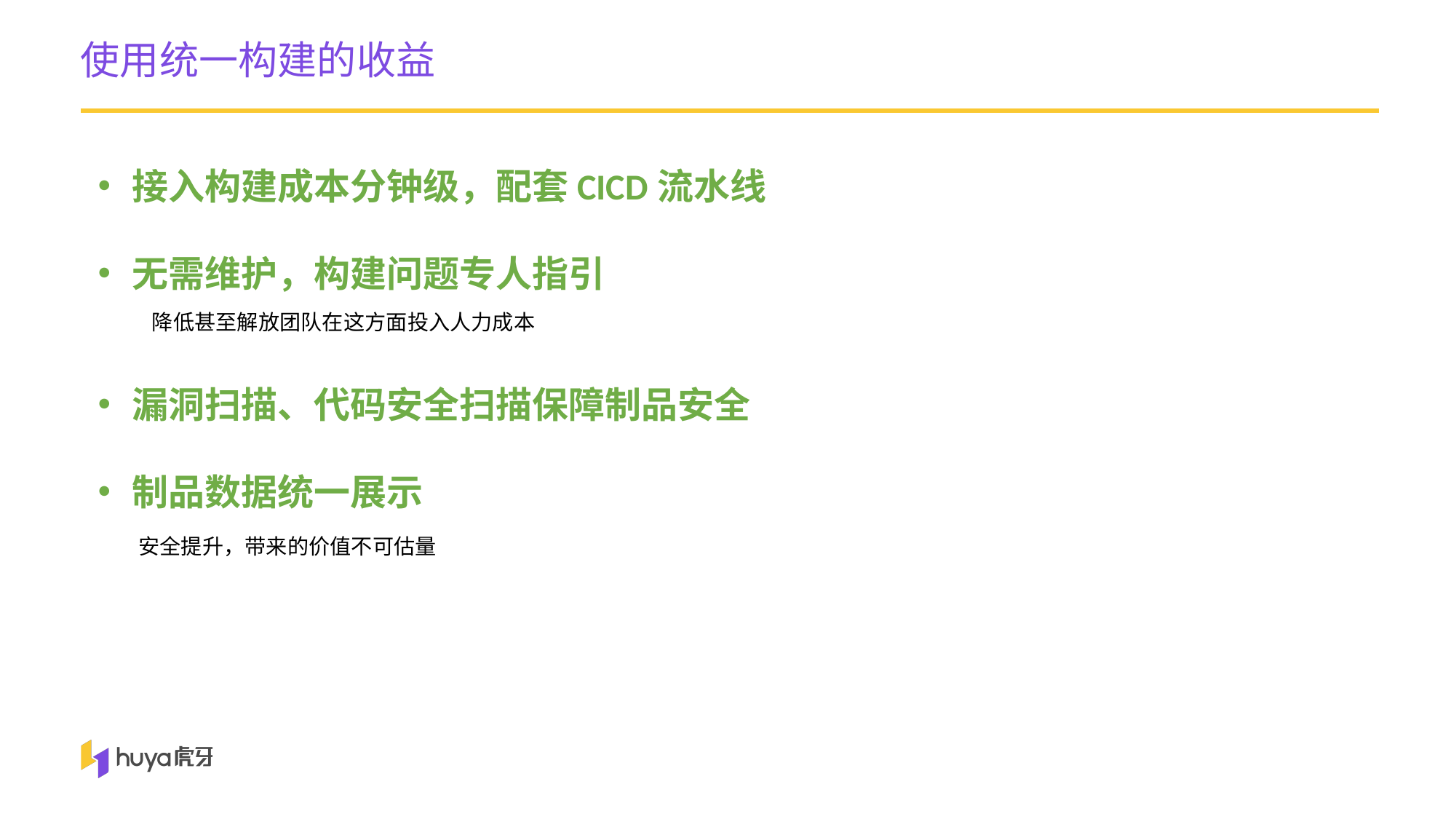

使用统一构建的收益
接入构建成本分钟级，配套CICD流水线

无需维护，构建问题专人指引

漏洞扫描、代码安全扫描保障制品安全

制品数据统一展示
降低甚至解放团队在这方面投入人力成本
安全提升，带来的价值不可估量